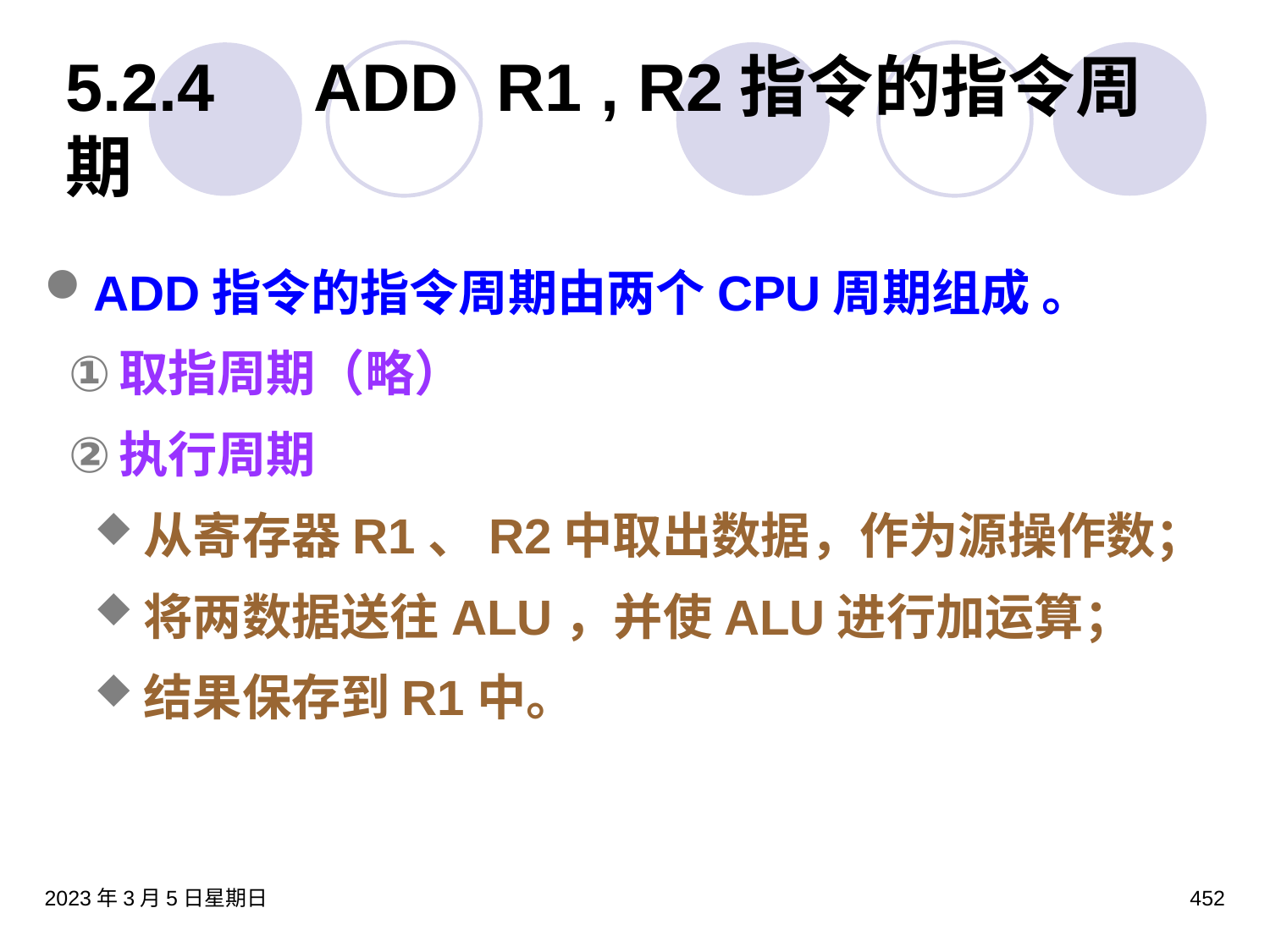

# 5.2.4　ADD  R1 , R2指令的指令周期
ADD指令的指令周期由两个CPU周期组成 。
取指周期（略）
执行周期
从寄存器R1、R2中取出数据，作为源操作数；
将两数据送往ALU，并使ALU进行加运算；
结果保存到R1中。

2023年3月5日星期日
452